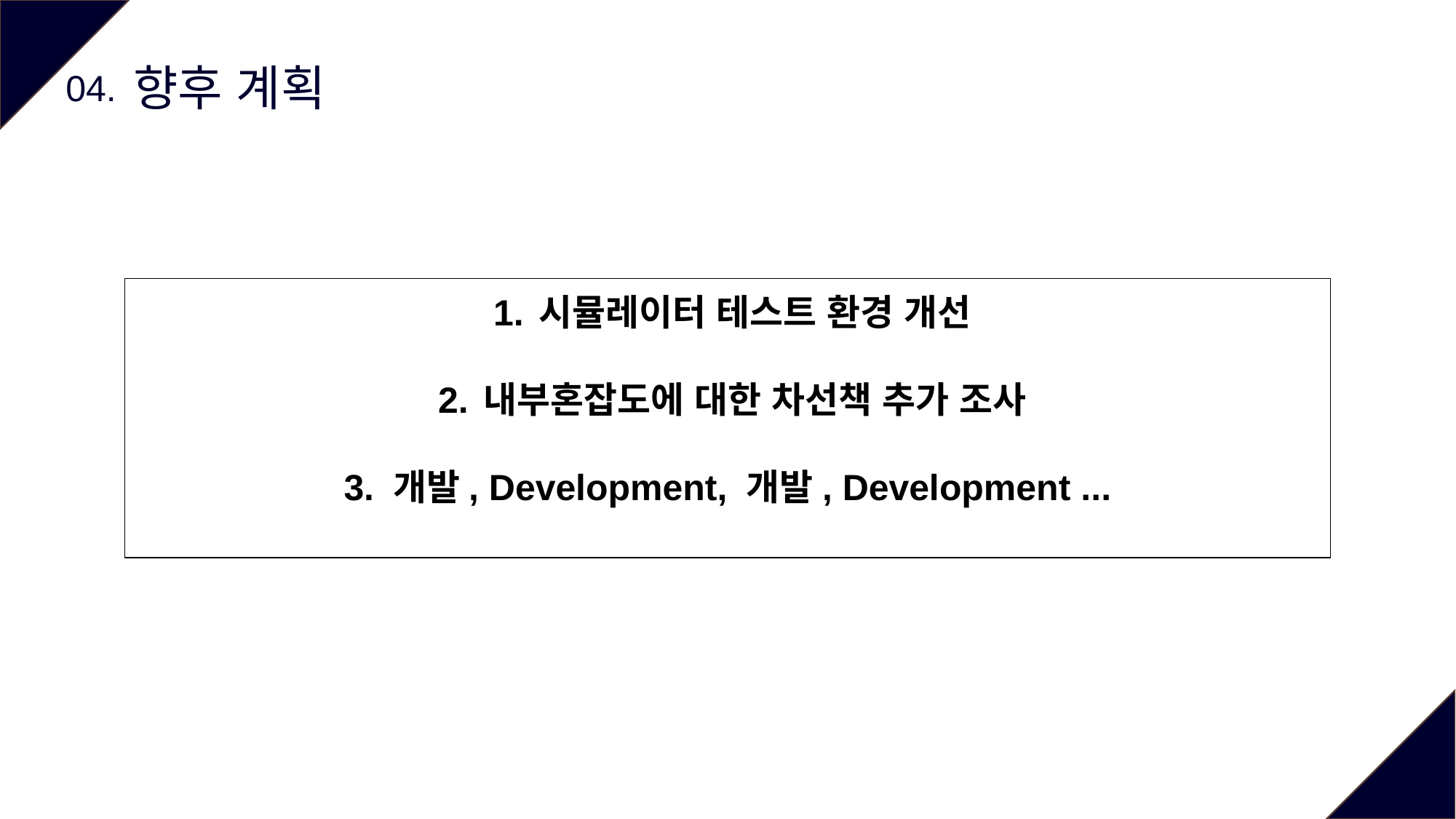

향후 계획
04.

시뮬레이터 테스트 환경 개선

내부혼잡도에 대한 차선책 추가 조사

3. 개발, Development, 개발, Development ...